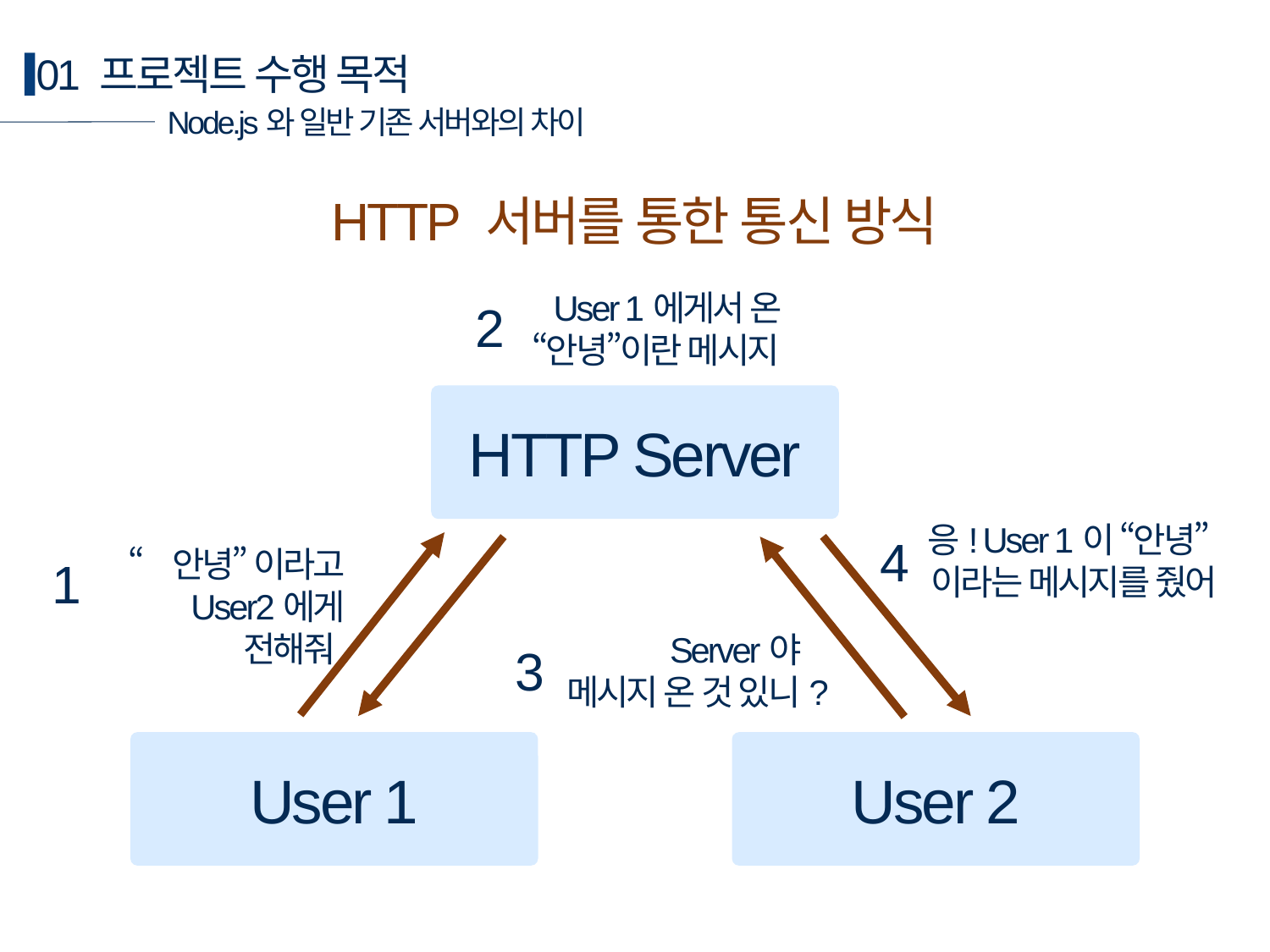

01 프로젝트 수행 목적

Node.js와 일반 기존 서버와의 차이
HTTP 서버를 통한 통신 방식
User 1에게서 온 “안녕”이란 메시지
2
HTTP Server
User 1
User 2
응! User 1이 “안녕”
이라는 메시지를 줬어
4
“안녕” 이라고 User2에게 전해줘
1
Server야
메시지 온 것 있니?
3